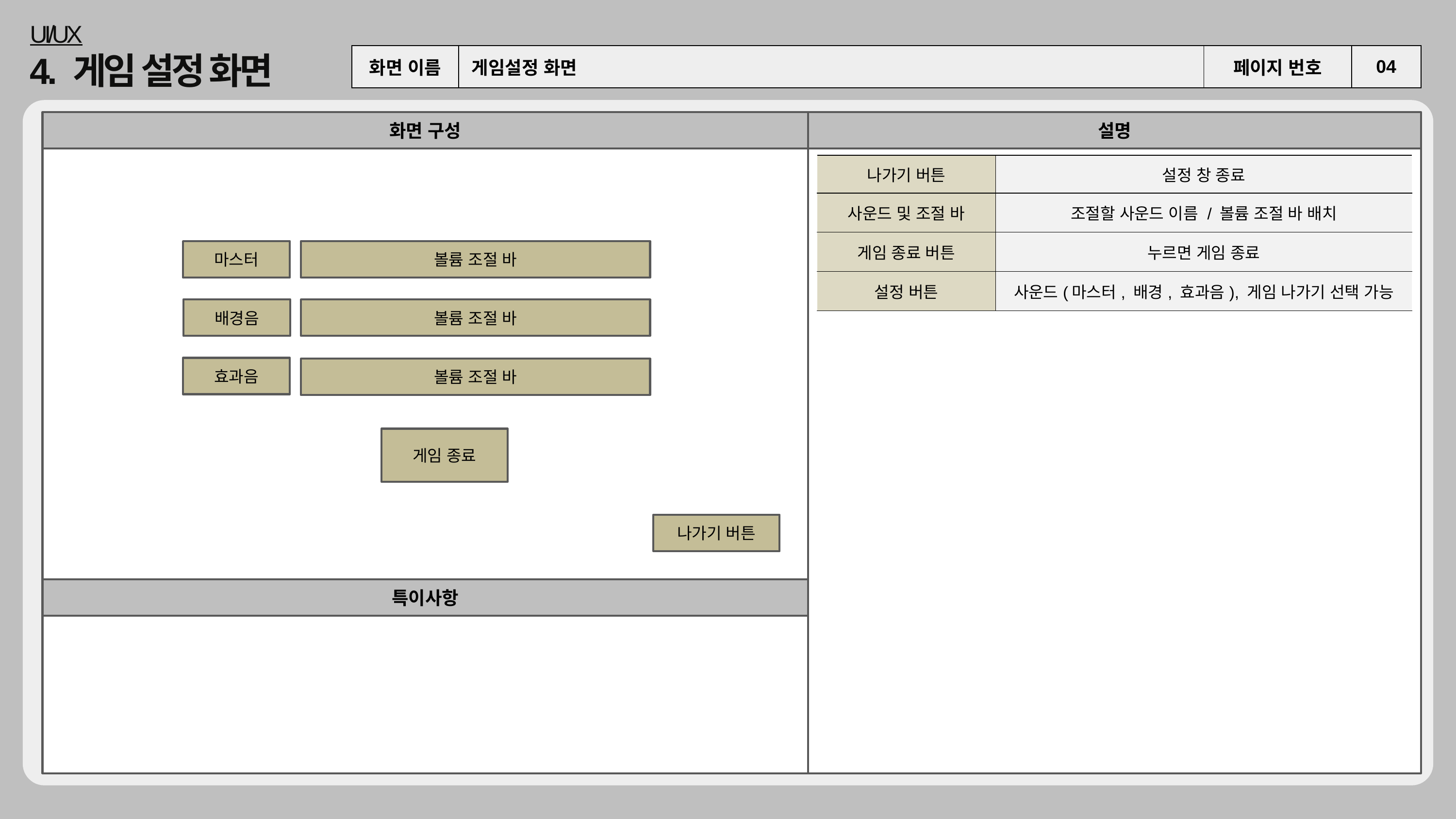

UI/UX
4. 게임 설정 화면
| 화면 이름 | 게임설정 화면 | 페이지 번호 | 04 |
| --- | --- | --- | --- |

화면 구성
설명

| 나가기 버튼 | 설정 창 종료 |
| --- | --- |
| 사운드 및 조절 바 | 조절할 사운드 이름 / 볼륨 조절 바 배치 |
| 게임 종료 버튼 | 누르면 게임 종료 |
| 설정 버튼 | 사운드(마스터, 배경, 효과음), 게임 나가기 선택 가능 |
볼륨 조절 바
마스터
배경음
볼륨 조절 바
효과음
볼륨 조절 바
게임 종료
나가기 버튼
특이사항